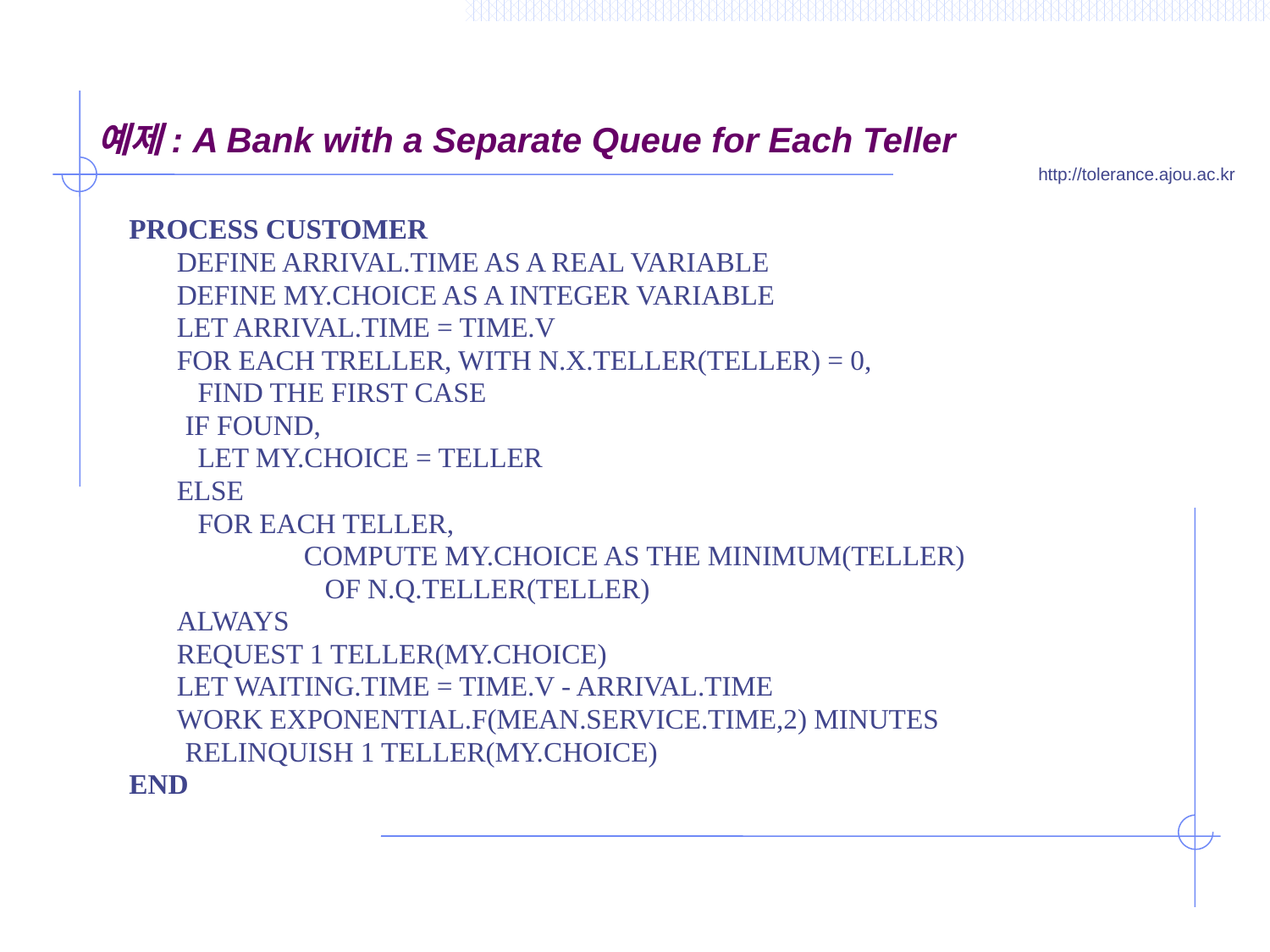

# 예제: A Bank with a Separate Queue for Each Teller
PROCESS CUSTOMER
	DEFINE ARRIVAL.TIME AS A REAL VARIABLE
	DEFINE MY.CHOICE AS A INTEGER VARIABLE
	LET ARRIVAL.TIME = TIME.V
	FOR EACH TRELLER, WITH N.X.TELLER(TELLER) = 0,
	   FIND THE FIRST CASE
        IF FOUND,
	   LET MY.CHOICE = TELLER
	ELSE
	   FOR EACH TELLER,
		COMPUTE MY.CHOICE AS THE MINIMUM(TELLER)
		   OF N.Q.TELLER(TELLER)
	ALWAYS
	REQUEST 1 TELLER(MY.CHOICE)
	LET WAITING.TIME = TIME.V - ARRIVAL.TIME
	WORK EXPONENTIAL.F(MEAN.SERVICE.TIME,2) MINUTES
        RELINQUISH 1 TELLER(MY.CHOICE)
END